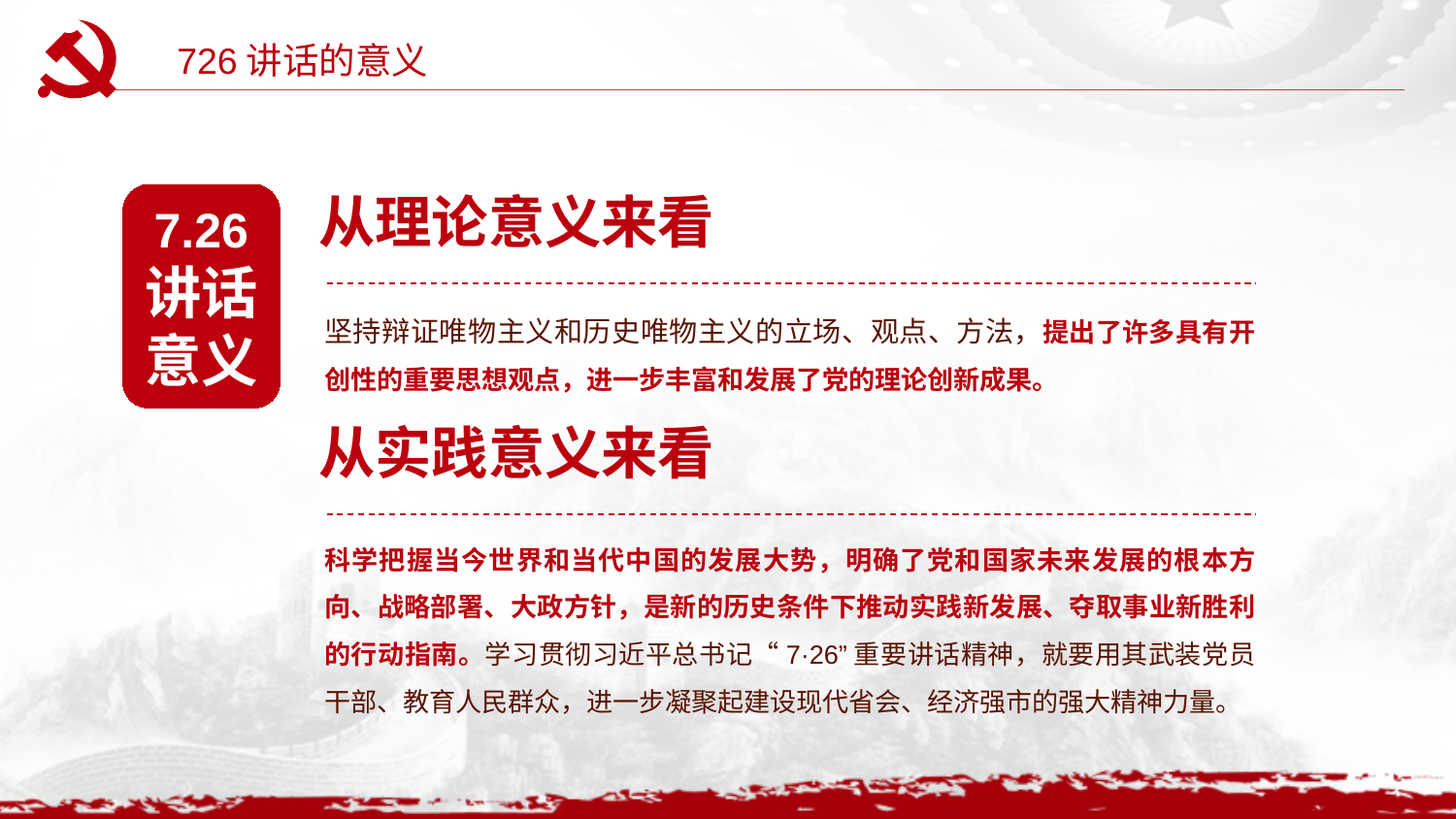

726讲话的意义
从理论意义来看
7.26
讲话
意义
坚持辩证唯物主义和历史唯物主义的立场、观点、方法，提出了许多具有开创性的重要思想观点，进一步丰富和发展了党的理论创新成果。
从实践意义来看
科学把握当今世界和当代中国的发展大势，明确了党和国家未来发展的根本方向、战略部署、大政方针，是新的历史条件下推动实践新发展、夺取事业新胜利的行动指南。学习贯彻习近平总书记“7·26”重要讲话精神，就要用其武装党员干部、教育人民群众，进一步凝聚起建设现代省会、经济强市的强大精神力量。